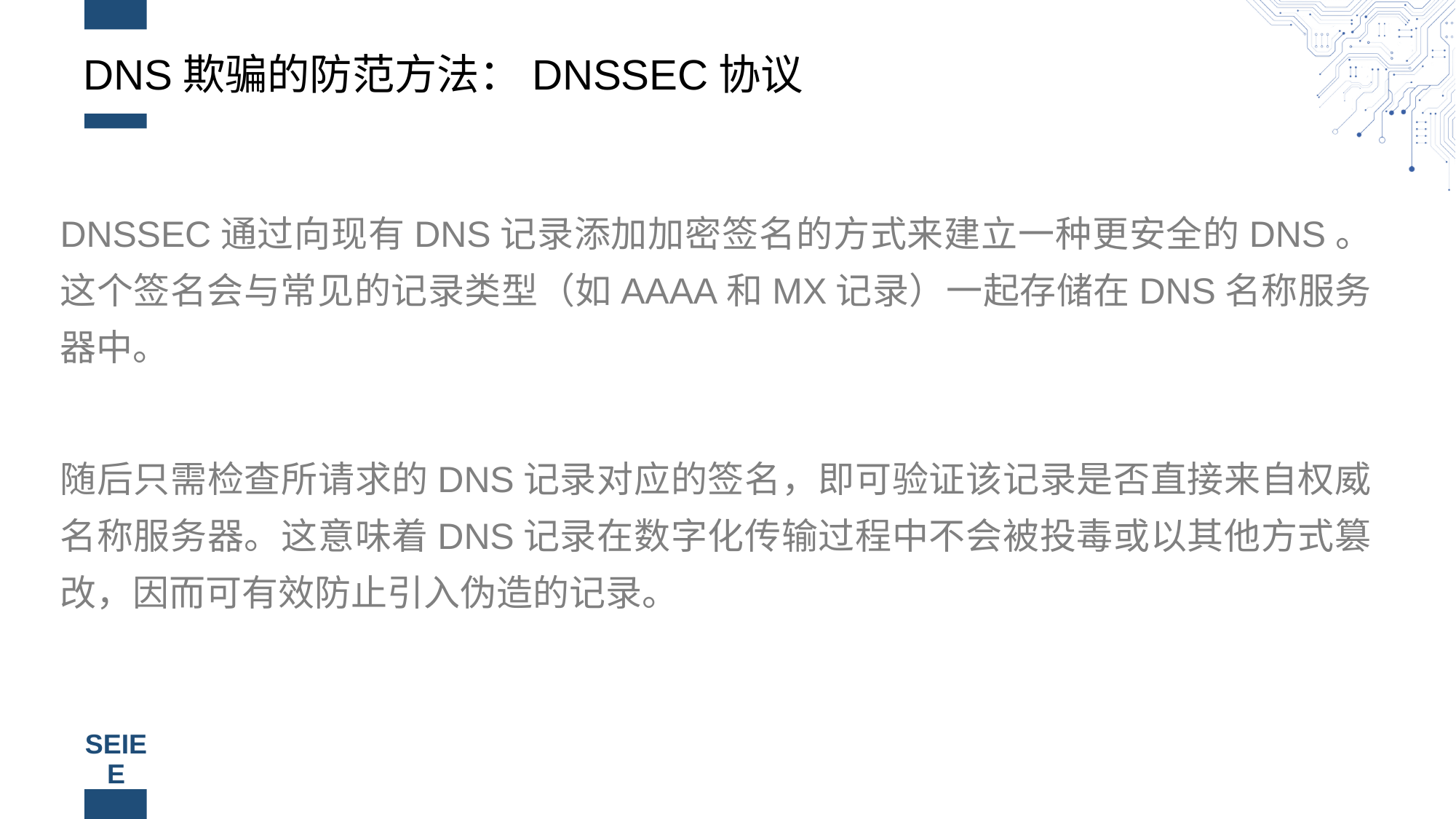

# DNS欺骗的防范方法：DNSSEC协议

DNSSEC通过向现有DNS记录添加加密签名的方式来建立一种更安全的DNS。这个签名会与常见的记录类型（如AAAA和MX记录）一起存储在DNS名称服务器中。

随后只需检查所请求的DNS记录对应的签名，即可验证该记录是否直接来自权威名称服务器。这意味着DNS记录在数字化传输过程中不会被投毒或以其他方式篡改，因而可有效防止引入伪造的记录。